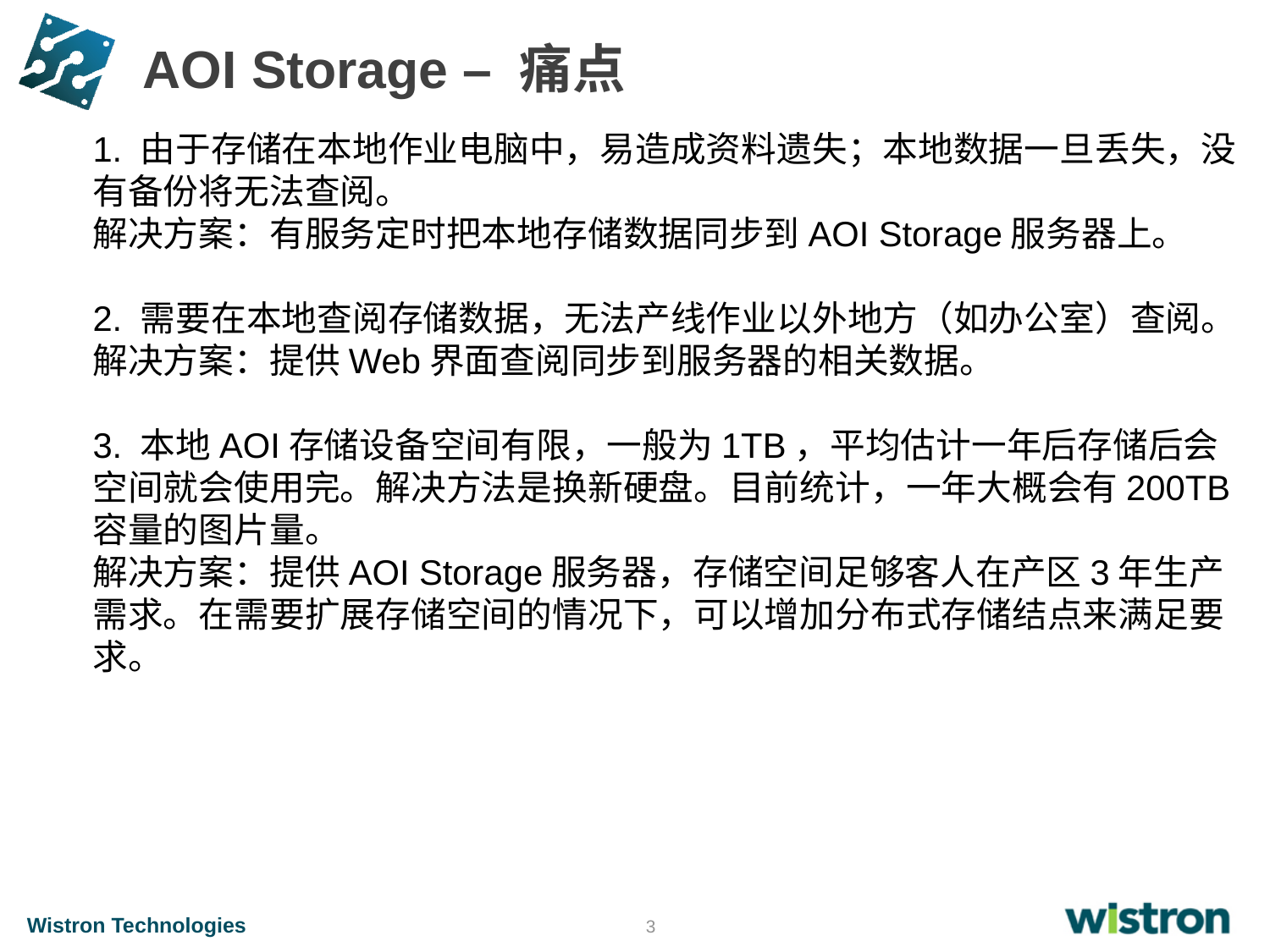

# AOI Storage – 痛点
1. 由于存储在本地作业电脑中，易造成资料遗失；本地数据一旦丢失，没有备份将无法查阅。
解决方案：有服务定时把本地存储数据同步到AOI Storage服务器上。

2. 需要在本地查阅存储数据，无法产线作业以外地方（如办公室）查阅。
解决方案：提供Web界面查阅同步到服务器的相关数据。

3. 本地AOI存储设备空间有限，一般为1TB，平均估计一年后存储后会空间就会使用完。解决方法是换新硬盘。目前统计，一年大概会有200TB容量的图片量。
解决方案：提供AOI Storage服务器，存储空间足够客人在产区3年生产需求。在需要扩展存储空间的情况下，可以增加分布式存储结点来满足要求。

3